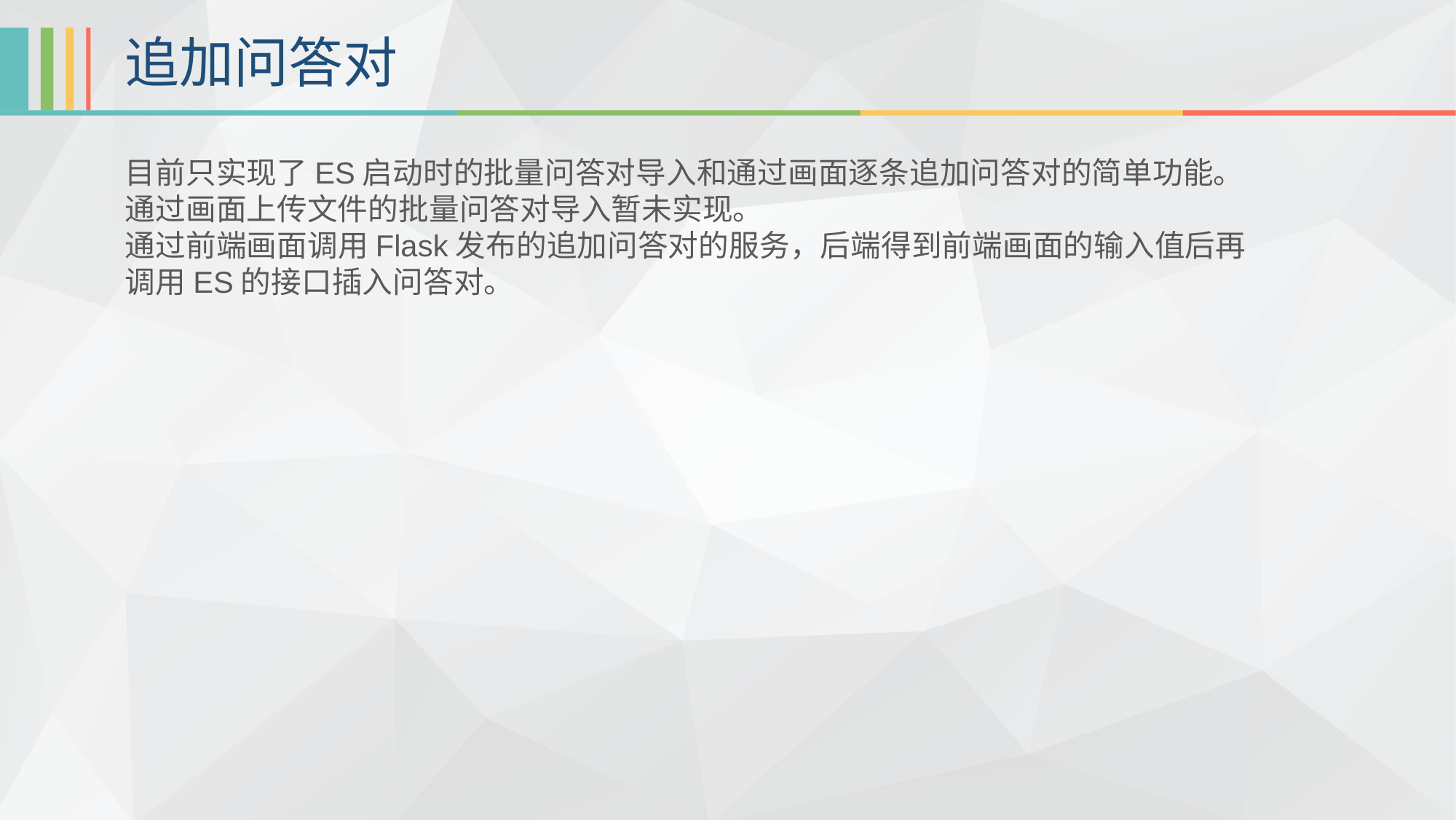

追加问答对

目前只实现了ES启动时的批量问答对导入和通过画面逐条追加问答对的简单功能。
通过画面上传文件的批量问答对导入暂未实现。
通过前端画面调用Flask发布的追加问答对的服务，后端得到前端画面的输入值后再调用ES的接口插入问答对。